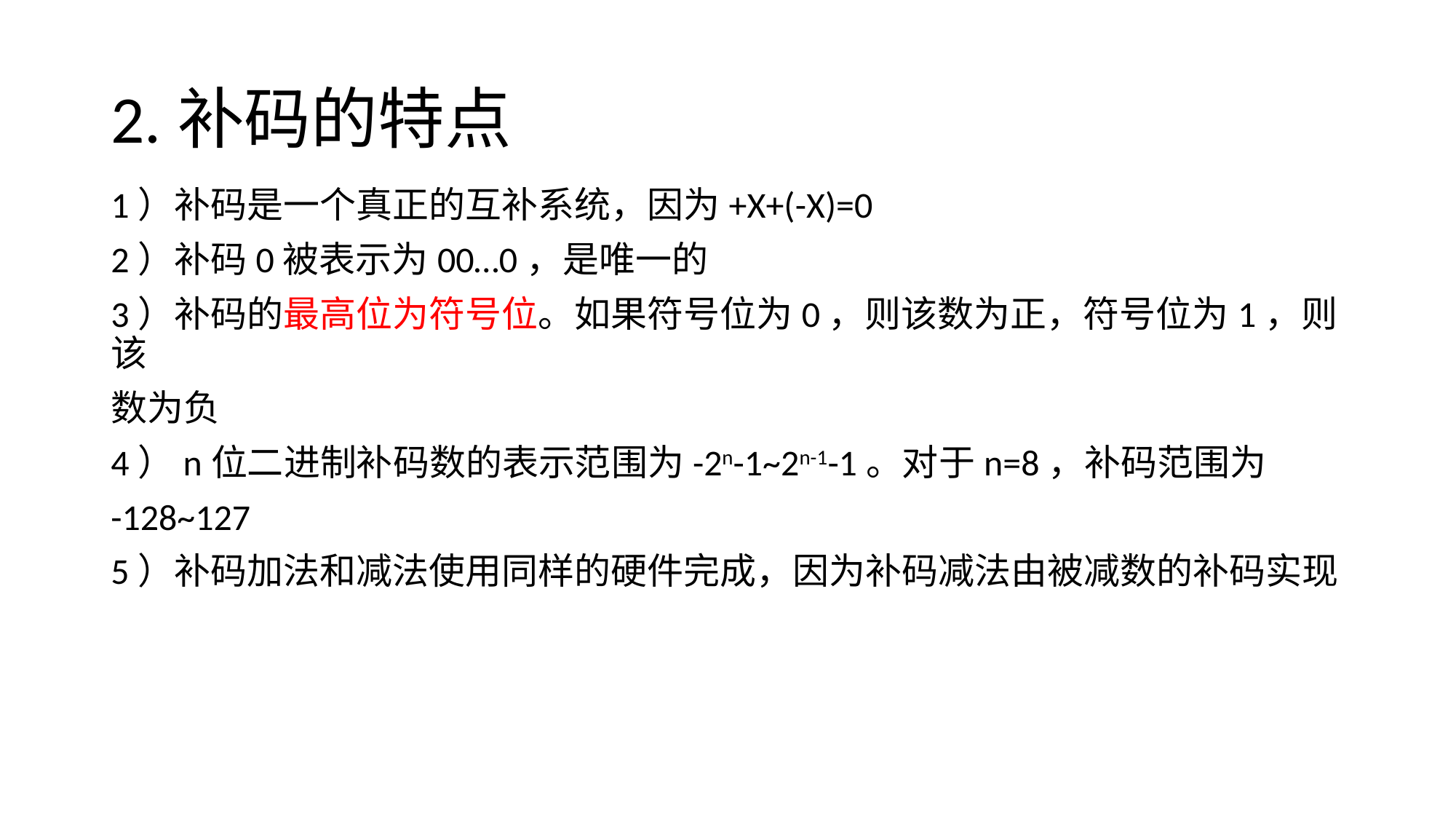

# 2.补码的特点
1）补码是一个真正的互补系统，因为+X+(-X)=0
2）补码0被表示为00…0，是唯一的
3）补码的最高位为符号位。如果符号位为0，则该数为正，符号位为1，则该
数为负
4）n位二进制补码数的表示范围为-2n-1~2n-1-1。对于n=8，补码范围为
-128~127
5）补码加法和减法使用同样的硬件完成，因为补码减法由被减数的补码实现